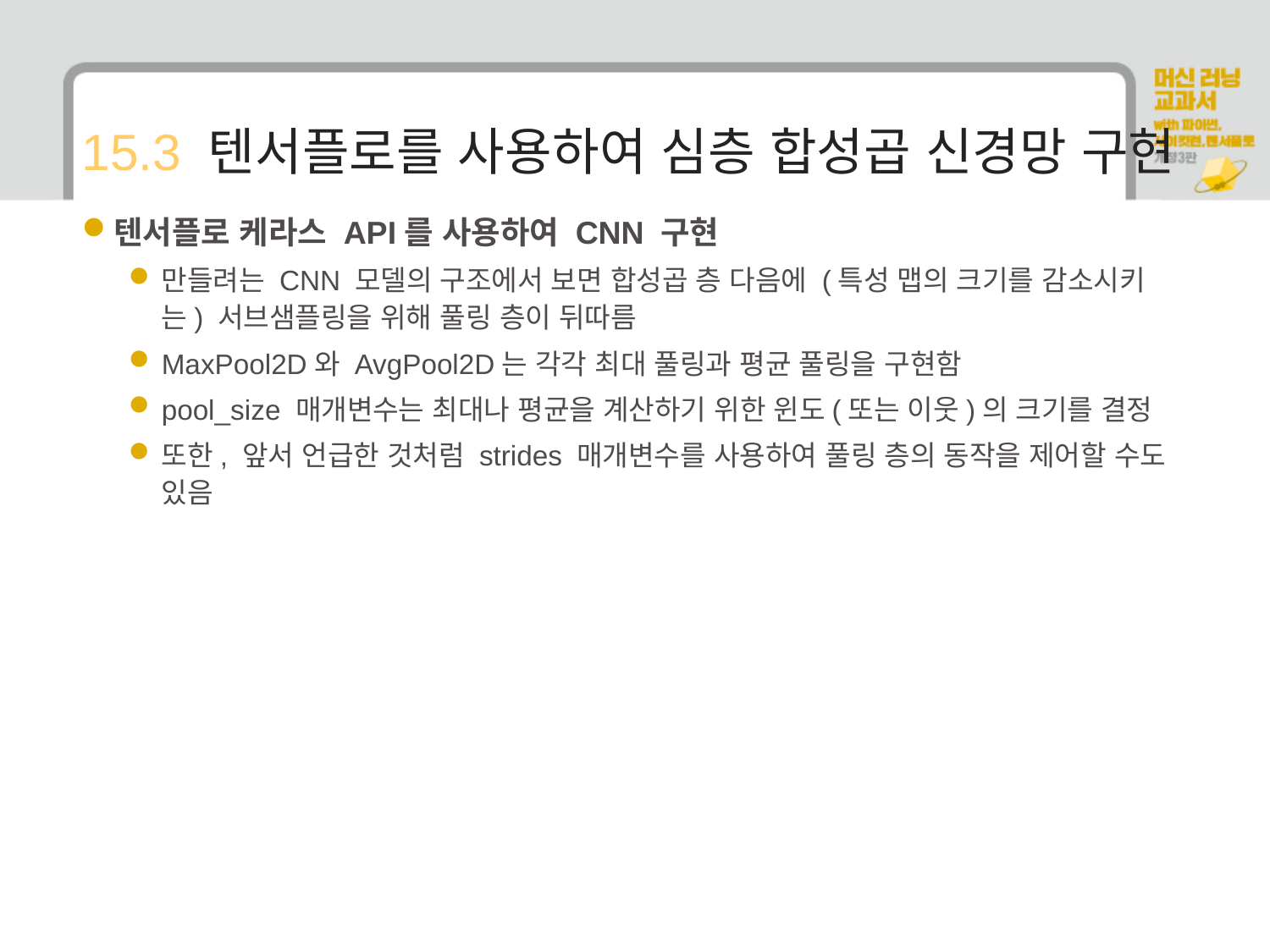

# 15.3 텐서플로를 사용하여 심층 합성곱 신경망 구현
텐서플로 케라스 API를 사용하여 CNN 구현
만들려는 CNN 모델의 구조에서 보면 합성곱 층 다음에 (특성 맵의 크기를 감소시키는) 서브샘플링을 위해 풀링 층이 뒤따름
MaxPool2D와 AvgPool2D는 각각 최대 풀링과 평균 풀링을 구현함
pool_size 매개변수는 최대나 평균을 계산하기 위한 윈도(또는 이웃)의 크기를 결정
또한, 앞서 언급한 것처럼 strides 매개변수를 사용하여 풀링 층의 동작을 제어할 수도 있음